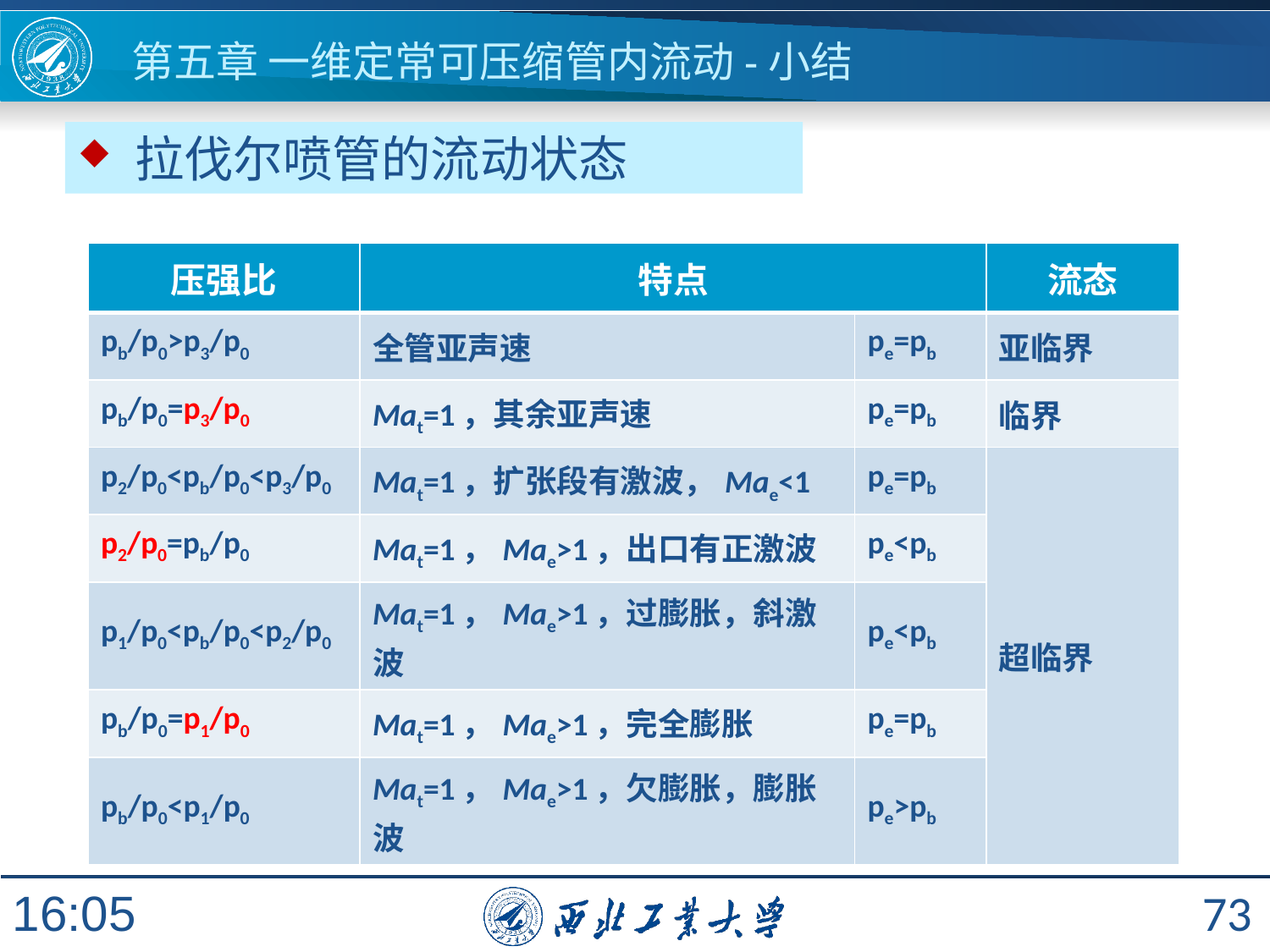

# 第五章 一维定常可压缩管内流动-小结
 拉伐尔喷管的流动状态
| 压强比 | 特点 |  | 流态 |
| --- | --- | --- | --- |
| pb/p0>p3/p0 | 全管亚声速 | pe=pb | 亚临界 |
| pb/p0=p3/p0 | Mat=1，其余亚声速 | pe=pb | 临界 |
| p2/p0<pb/p0<p3/p0 | Mat=1，扩张段有激波，Mae<1 | pe=pb | 超临界 |
| p2/p0=pb/p0 | Mat=1，Mae>1，出口有正激波 | pe<pb |  |
| p1/p0<pb/p0<p2/p0 | Mat=1，Mae>1，过膨胀，斜激波 | pe<pb |  |
| pb/p0=p1/p0 | Mat=1，Mae>1，完全膨胀 | pe=pb |  |
| pb/p0<p1/p0 | Mat=1，Mae>1，欠膨胀，膨胀波 | pe>pb |  |
73